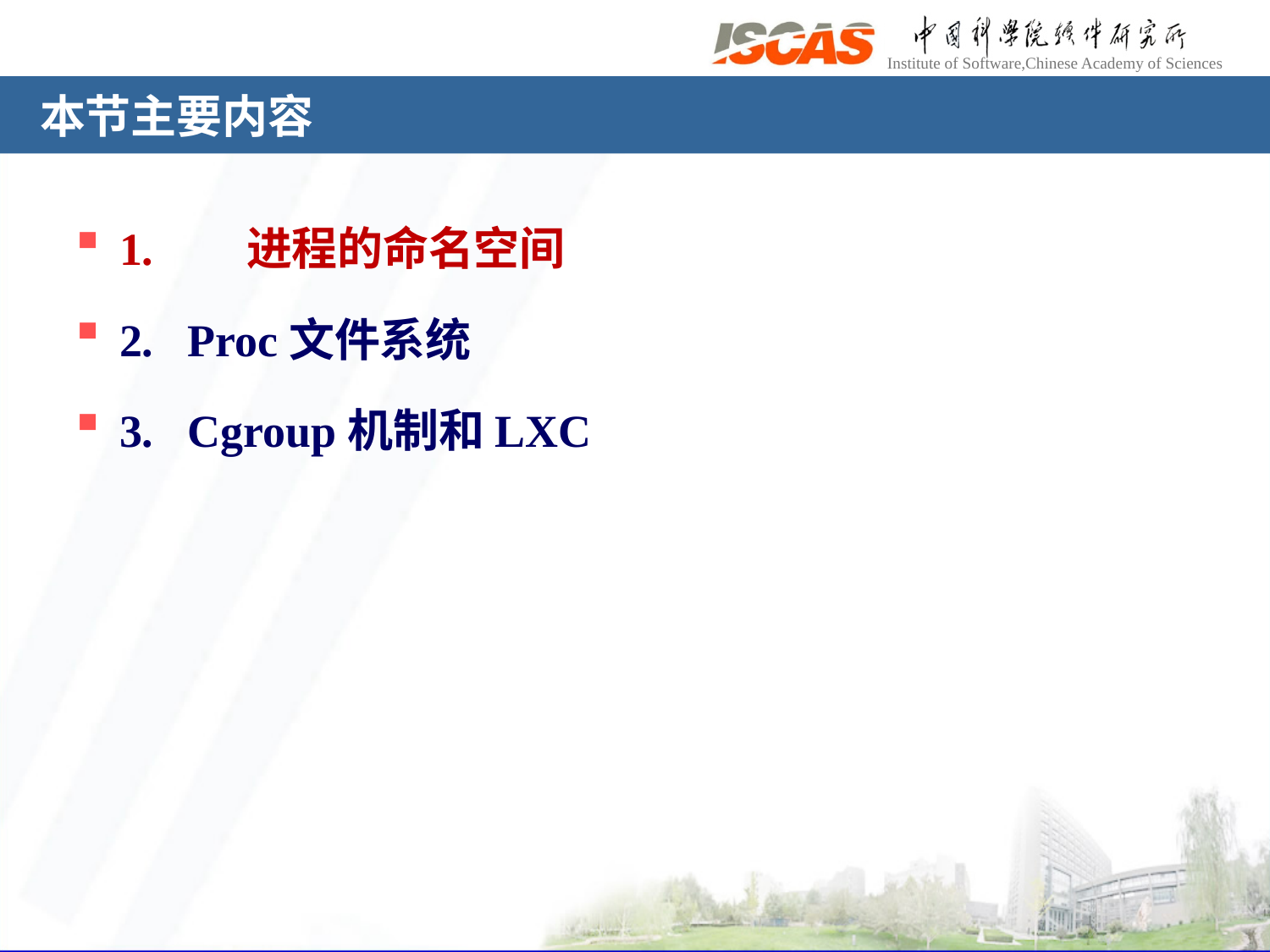

# 本节主要内容
1.	进程的命名空间
2.   Proc文件系统
3.   Cgroup机制和LXC